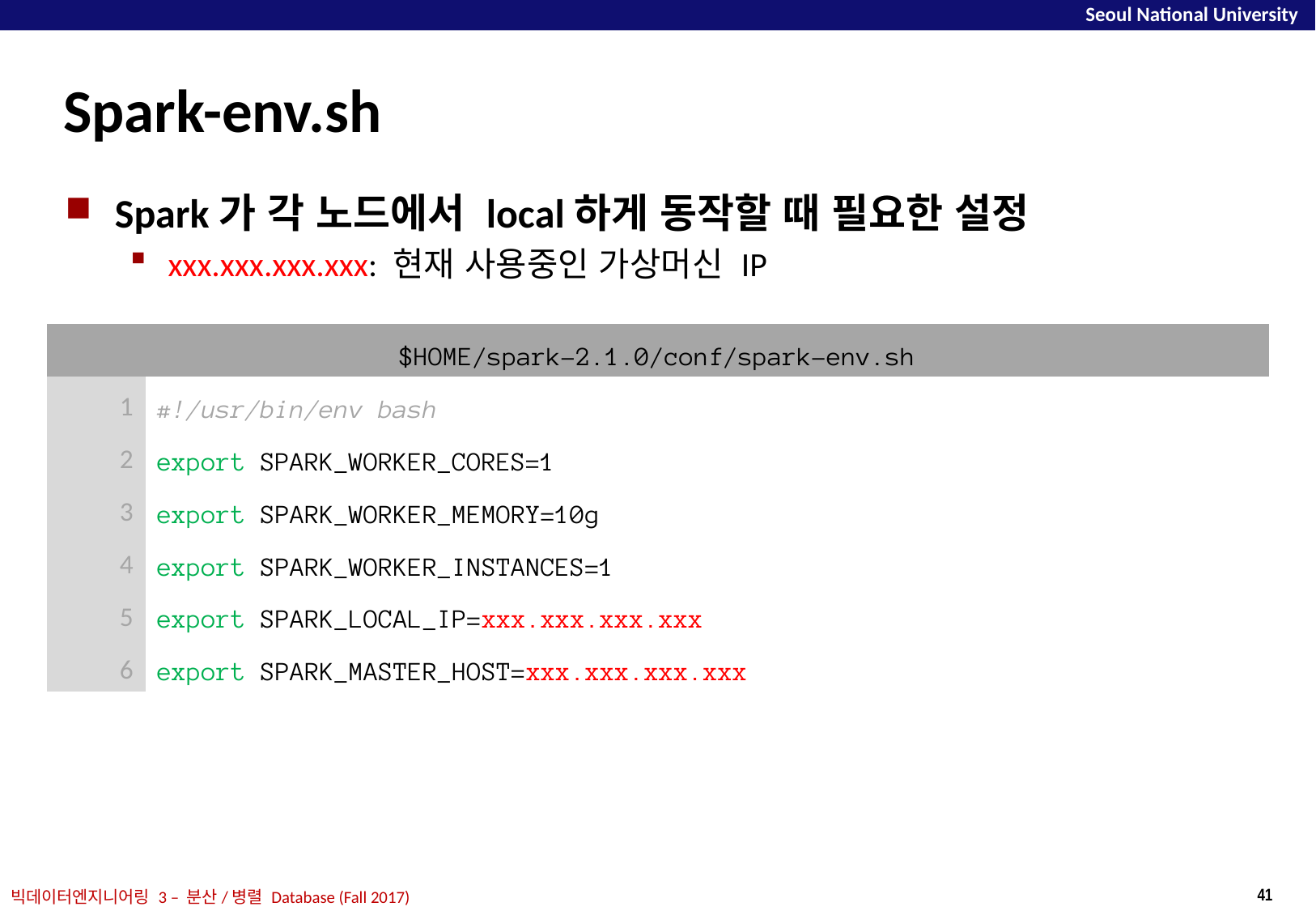

# Spark-env.sh
Spark가 각 노드에서 local하게 동작할 때 필요한 설정
xxx.xxx.xxx.xxx: 현재 사용중인 가상머신 IP
| $HOME/spark-2.1.0/conf/spark-env.sh |  |
| --- | --- |
| 1 | #!/usr/bin/env bash |
| 2 | export SPARK\_WORKER\_CORES=1 |
| 3 | export SPARK\_WORKER\_MEMORY=10g |
| 4 | export SPARK\_WORKER\_INSTANCES=1 |
| 5 | export SPARK\_LOCAL\_IP=xxx.xxx.xxx.xxx |
| 6 | export SPARK\_MASTER\_HOST=xxx.xxx.xxx.xxx |